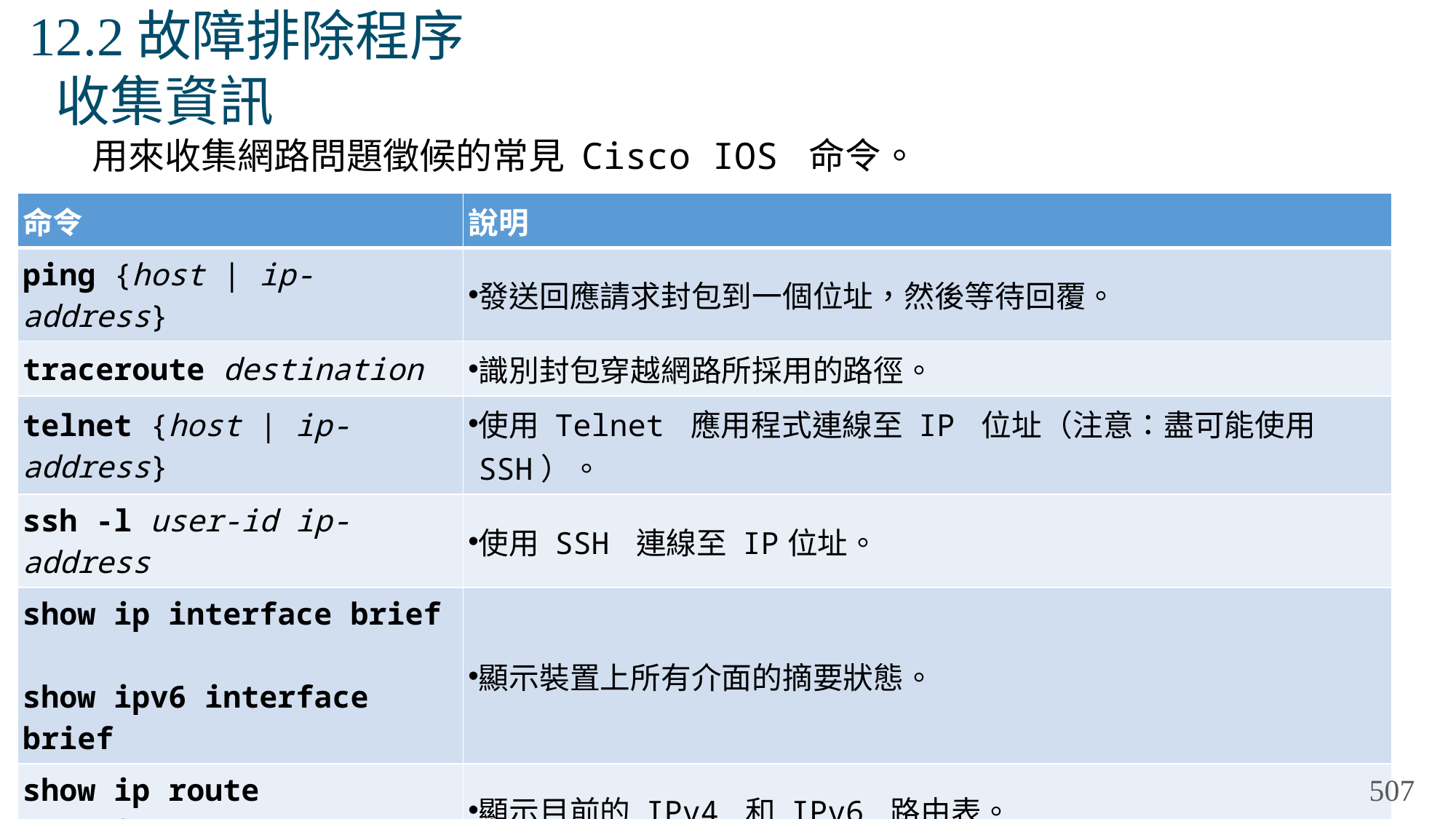

# 12.2故障排除程序 收集資訊
用來收集網路問題徵候的常見 Cisco IOS 命令。
| 命令 | 說明 |
| --- | --- |
| ping {host | ip-address} | 發送回應請求封包到一個位址，然後等待回覆。 |
| traceroute destination | 識別封包穿越網路所採用的路徑。 |
| telnet {host | ip-address} | 使用 Telnet 應用程式連線至 IP 位址（注意：盡可能使用 SSH）。 |
| ssh -l user-id ip-address | 使用 SSH 連線至 IP位址。 |
| show ip interface brief show ipv6 interface brief | 顯示裝置上所有介面的摘要狀態。 |
| show ip route show ipv6 route | 顯示目前的 IPv4 和 IPv6 路由表。 |
| show protocols | 顯示已設定的協定，並顯示全域和 任何已設定的第 3 層協定的介面特定狀態 |
| debug | 顯示啟用或停用除錯事件的選項清單。 |
507